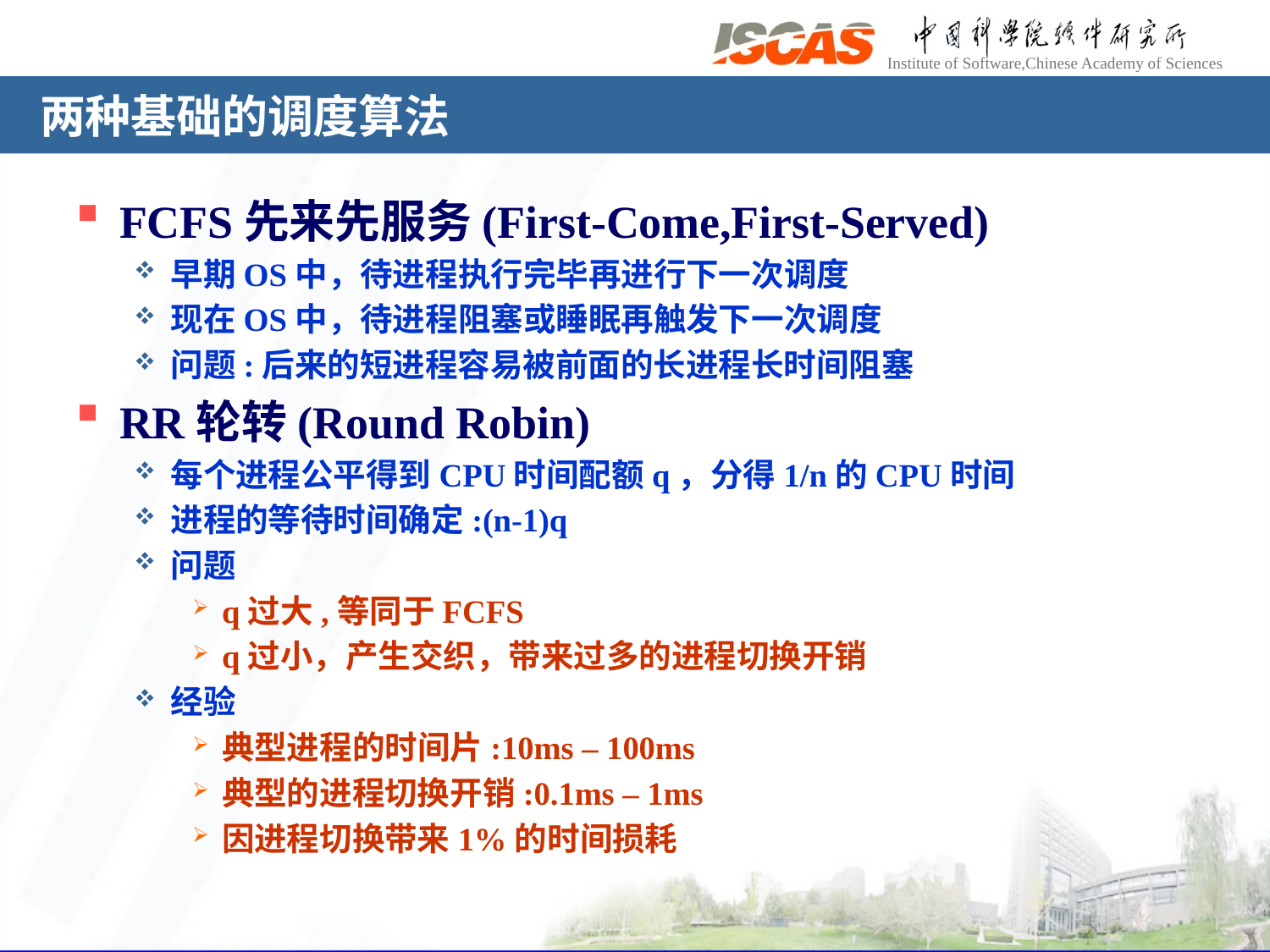

# 两种基础的调度算法
FCFS先来先服务(First-Come,First-Served)
早期OS中，待进程执行完毕再进行下一次调度
现在OS中，待进程阻塞或睡眠再触发下一次调度
问题:后来的短进程容易被前面的长进程长时间阻塞
RR轮转(Round Robin)
每个进程公平得到CPU时间配额q，分得1/n的CPU时间
进程的等待时间确定:(n-1)q
问题
q过大,等同于FCFS
q过小，产生交织，带来过多的进程切换开销
经验
典型进程的时间片:10ms – 100ms
典型的进程切换开销:0.1ms – 1ms
因进程切换带来1%的时间损耗